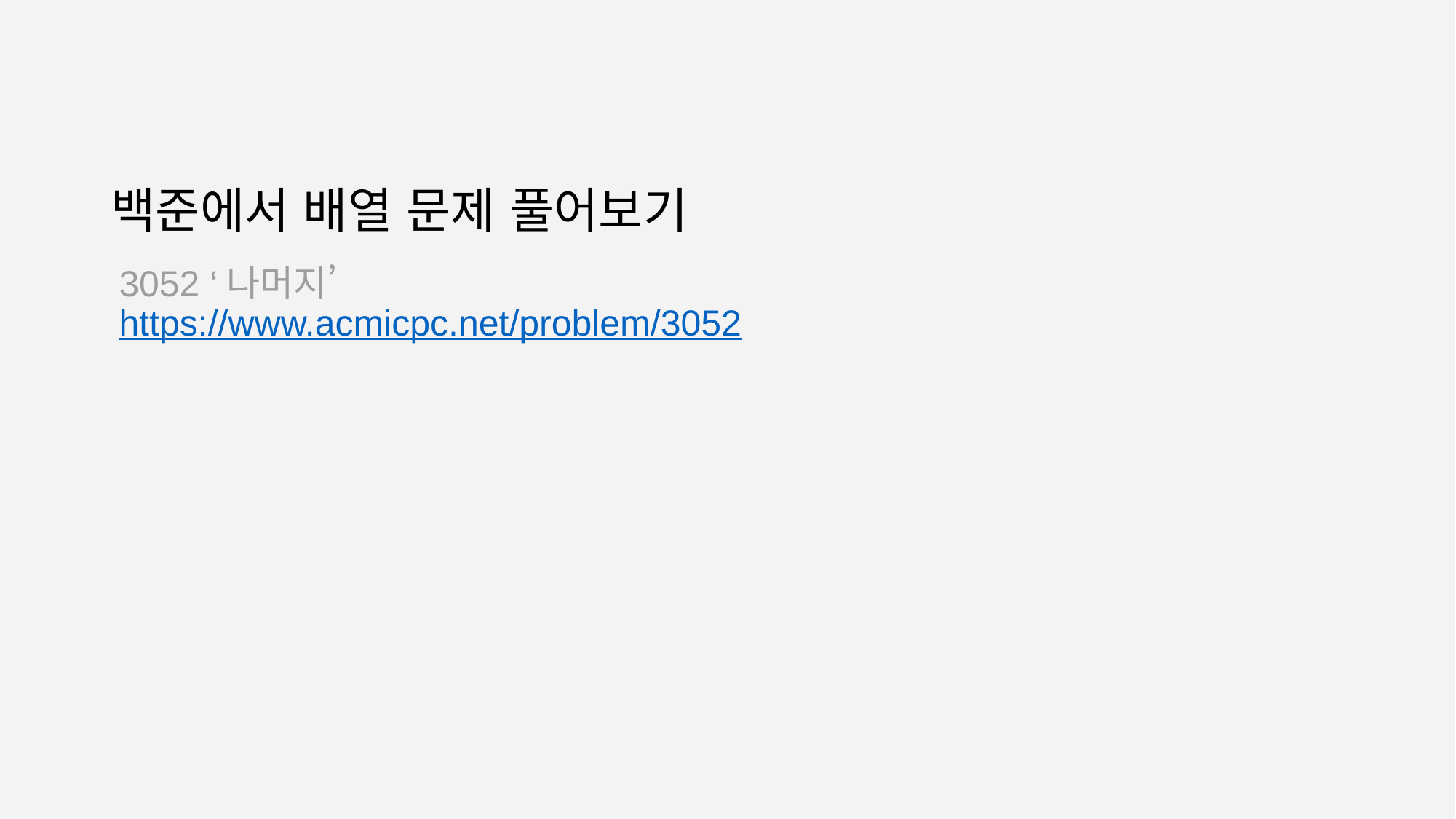

백준에서 배열 문제 풀어보기
# 3052 ‘나머지’ https://www.acmicpc.net/problem/3052